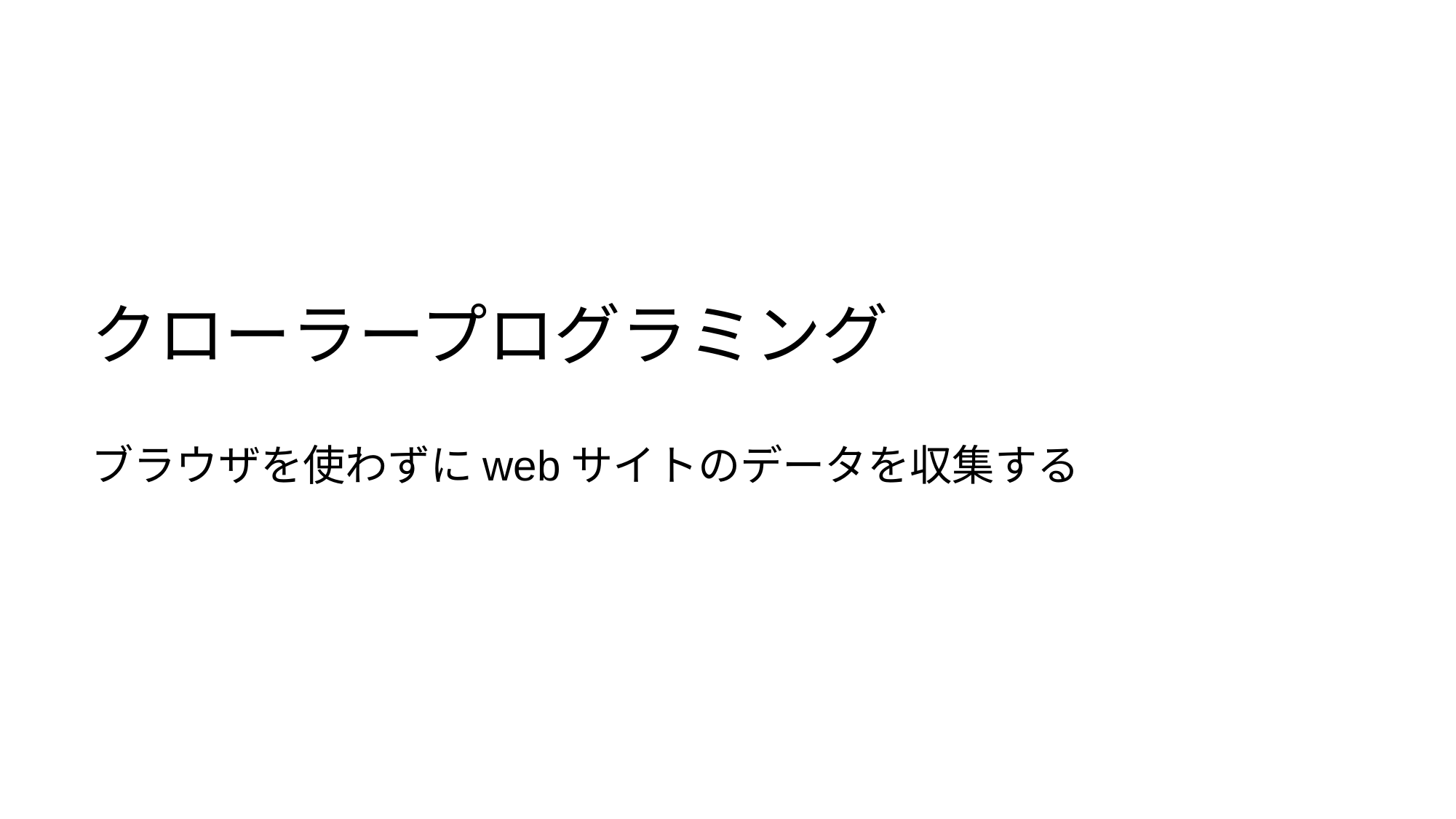

クローラープログラミング

ブラウザを使わずにwebサイトのデータを収集する